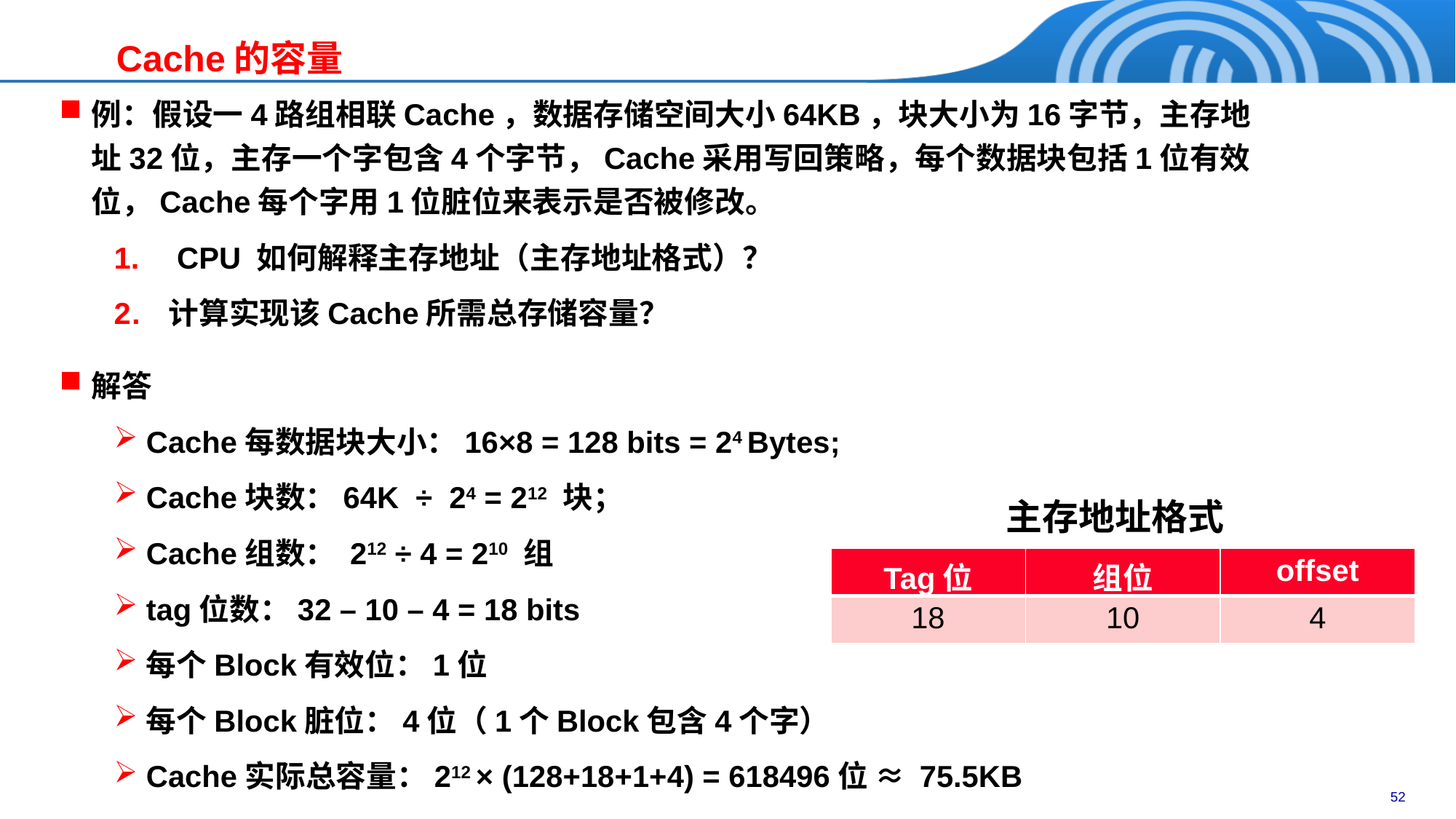

# Cache的容量
例：假设一4路组相联Cache，数据存储空间大小64KB，块大小为16字节，主存地址32位，主存一个字包含4个字节，Cache采用写回策略，每个数据块包括1位有效位，Cache每个字用1位脏位来表示是否被修改。
 CPU 如何解释主存地址（主存地址格式）？
计算实现该Cache所需总存储容量？
解答
Cache每数据块大小：16×8 = 128 bits = 24 Bytes;
Cache块数：64K  ÷  24 = 212 块；
Cache组数： 212 ÷ 4 = 210 组
tag位数：32 – 10 – 4 = 18 bits
每个Block有效位：1位
每个Block脏位：4位（1个Block包含4个字）
Cache实际总容量：212 × (128+18+1+4) = 618496位 ≈ 75.5KB
主存地址格式
| Tag位 | 组位 | offset |
| --- | --- | --- |
| 18 | 10 | 4 |